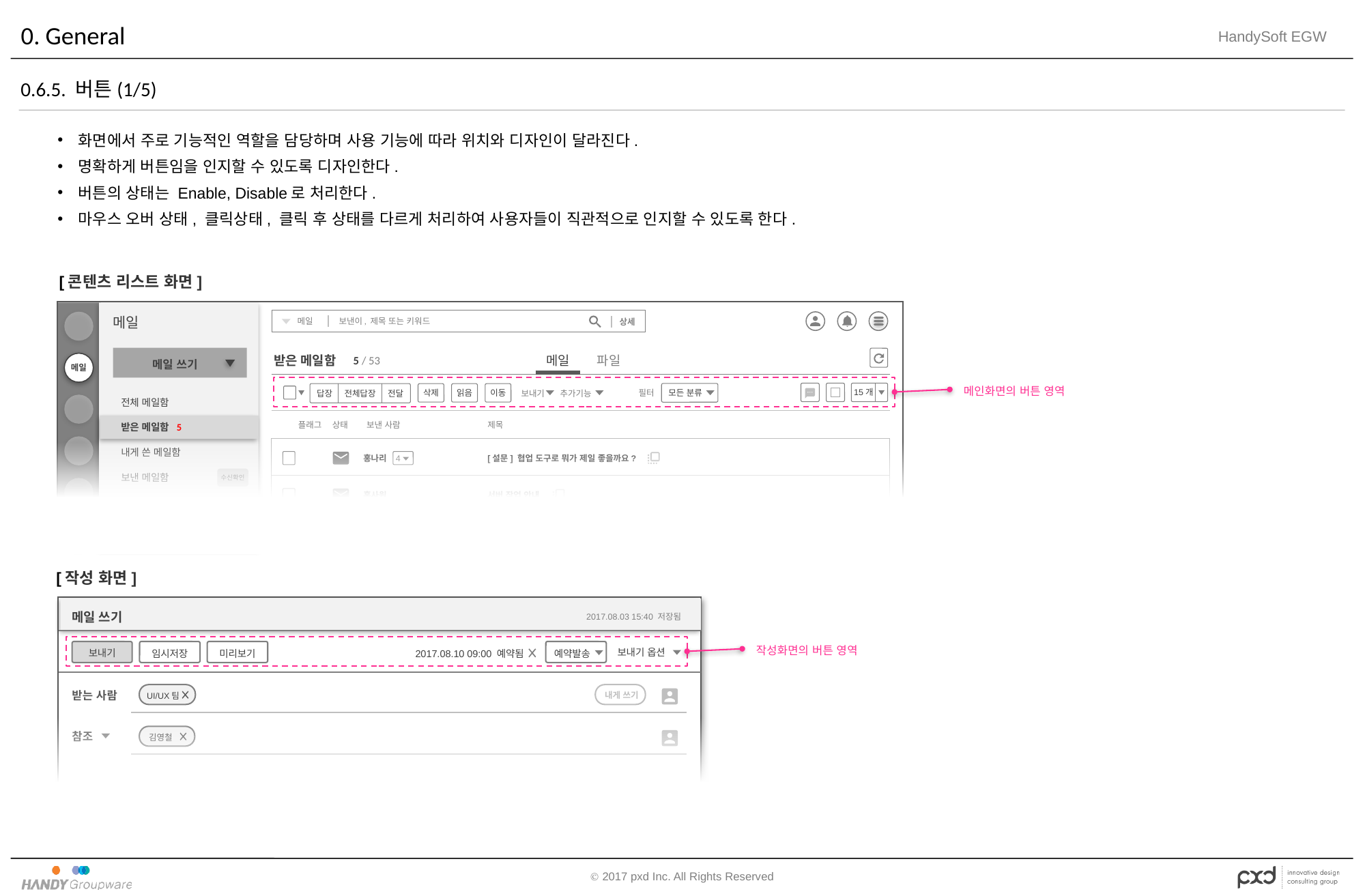

# 0. General
0.6.5. 버튼(1/5)
화면에서 주로 기능적인 역할을 담당하며 사용 기능에 따라 위치와 디자인이 달라진다.
명확하게 버튼임을 인지할 수 있도록 디자인한다.
버튼의 상태는 Enable, Disable로 처리한다.
마우스 오버 상태, 클릭상태, 클릭 후 상태를 다르게 처리하여 사용자들이 직관적으로 인지할 수 있도록 한다.
[콘텐츠 리스트 화면]

상세
메일
보낸이, 제목 또는 키워드

메일

메일

메일 쓰기

받은 메일함
5 / 53
메일
파일

 15개

모든 분류

필터
답장     전체답장     전달

삭제

읽음

이동

보내기
추가기능

전체 메일함

플래그
상태
보낸 사람
제목
받은 메일함  5

내게 쓴 메일함

 4

[설문] 협업 도구로 뭐가 제일 좋을까요?
홍나리
수신확인
보낸 메일함

서버 작업 안내
홍사원
임시 보관함  2

예약 메일함

2017년 추석 선물 조사
길사원

메인화면의 버튼 영역

[작성 화면]

메일 쓰기
2017.08.03 15:40 저장됨

보내기
임시저장
미리보기
  예약발송

보내기 옵션

작성화면의 버튼 영역
2017.08.10 09:00 예약됨

  UI/UX팀

내게 쓰기

받는 사람

  김영철

참조